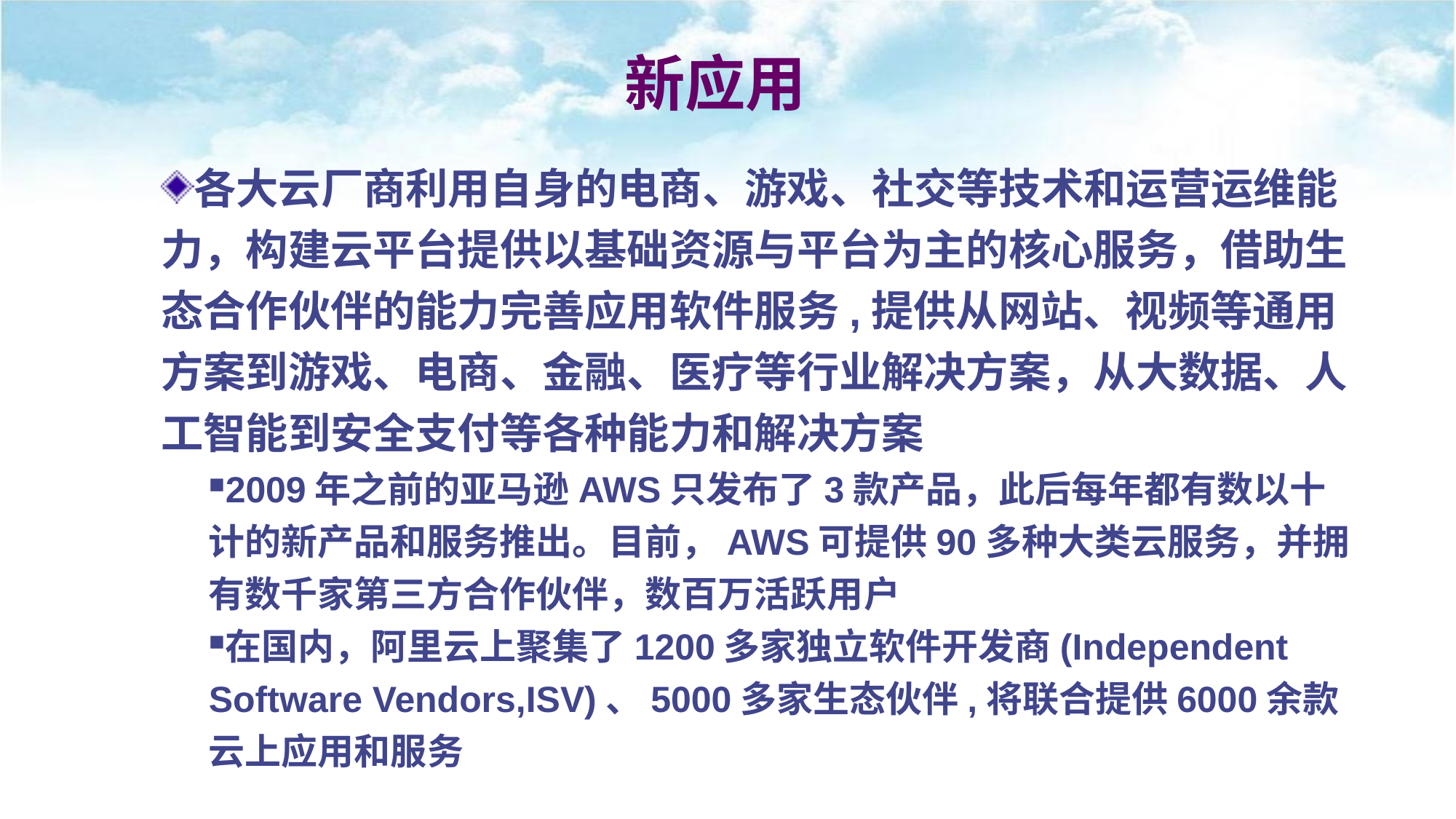

# 新应用
各大云厂商利用自身的电商、游戏、社交等技术和运营运维能力，构建云平台提供以基础资源与平台为主的核心服务，借助生态合作伙伴的能力完善应用软件服务,提供从网站、视频等通用方案到游戏、电商、金融、医疗等行业解决方案，从大数据、人工智能到安全支付等各种能力和解决方案
2009年之前的亚马逊AWS只发布了3款产品，此后每年都有数以十计的新产品和服务推出。目前，AWS可提供90多种大类云服务，并拥有数千家第三方合作伙伴，数百万活跃用户
在国内，阿里云上聚集了1200多家独立软件开发商(Independent Software Vendors,ISV)、5000多家生态伙伴,将联合提供6000余款云上应用和服务